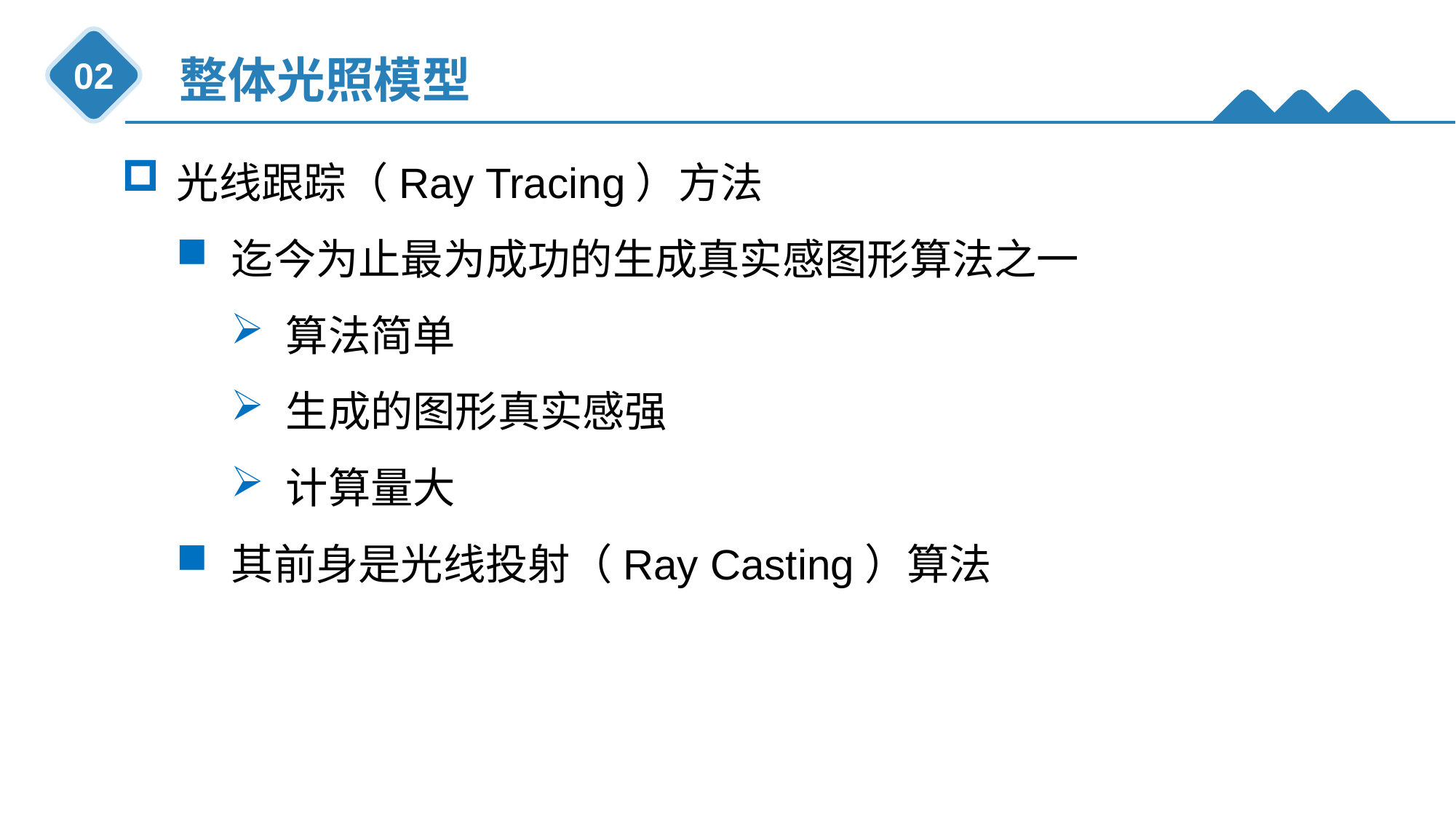

整体光照模型
02

光线跟踪（Ray Tracing）方法
迄今为止最为成功的生成真实感图形算法之一
算法简单
生成的图形真实感强
计算量大
其前身是光线投射（Ray Casting）算法